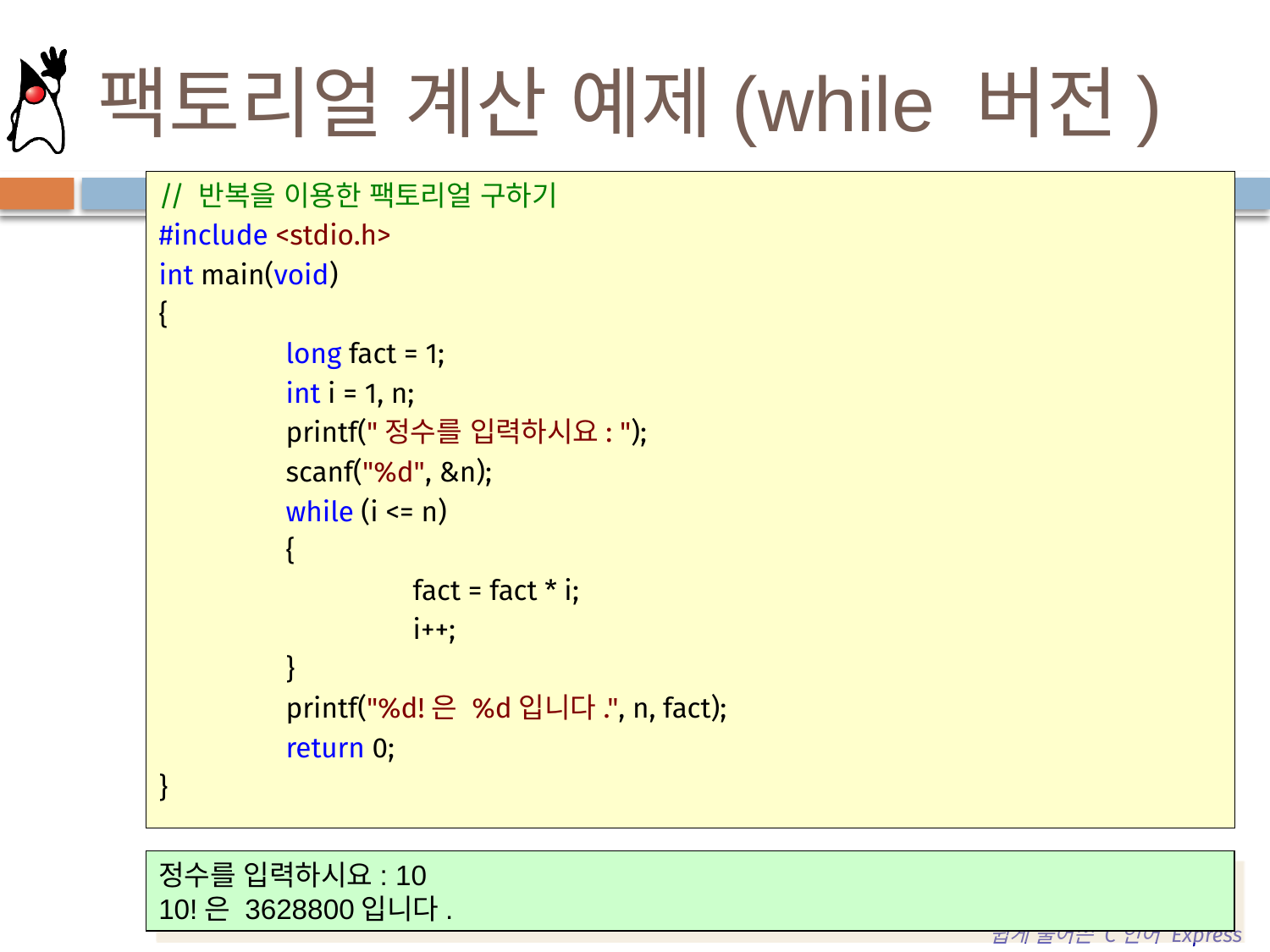

# 팩토리얼 계산 예제(while 버전)
// 반복을 이용한 팩토리얼 구하기
#include <stdio.h>
int main(void)
{
	long fact = 1;
	int i = 1, n;
	printf("정수를 입력하시요: ");
	scanf("%d", &n);
	while (i <= n)
	{
		fact = fact * i;
		i++;
	}
	printf("%d!은 %d입니다.", n, fact);
	return 0;
}
정수를 입력하시요: 10
10!은 3628800입니다.